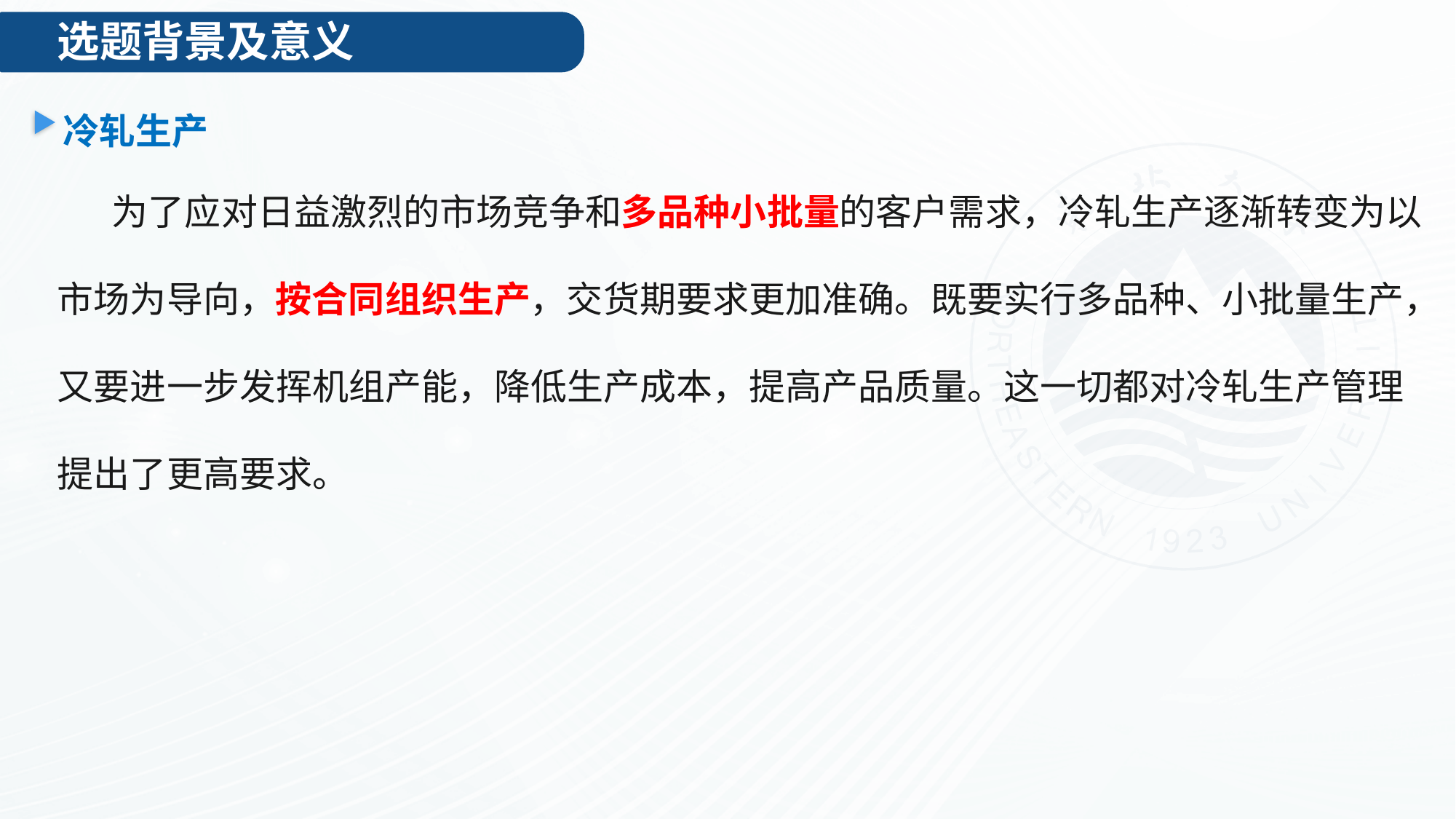

选题背景及意义
冷轧生产

为了应对日益激烈的市场竞争和多品种小批量的客户需求，冷轧生产逐渐转变为以市场为导向，按合同组织生产，交货期要求更加准确。既要实行多品种、小批量生产，又要进一步发挥机组产能，降低生产成本，提高产品质量。这一切都对冷轧生产管理提出了更高要求。